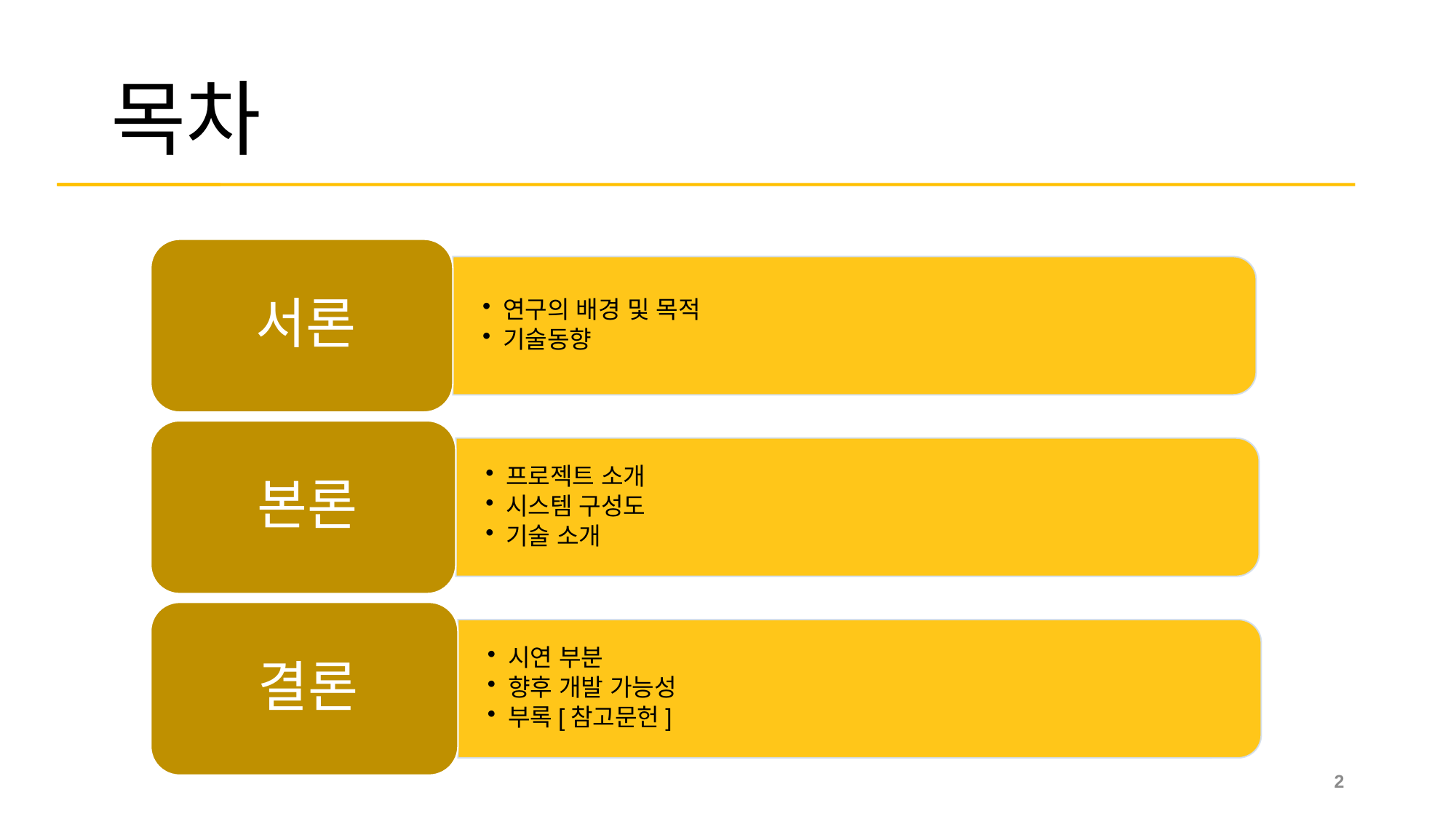

# 목차

연구의 배경 및 목적
기술동향
서론
프로젝트 소개
시스템 구성도
기술 소개
본론
시연 부분
향후 개발 가능성
부록[참고문헌]
결론
2